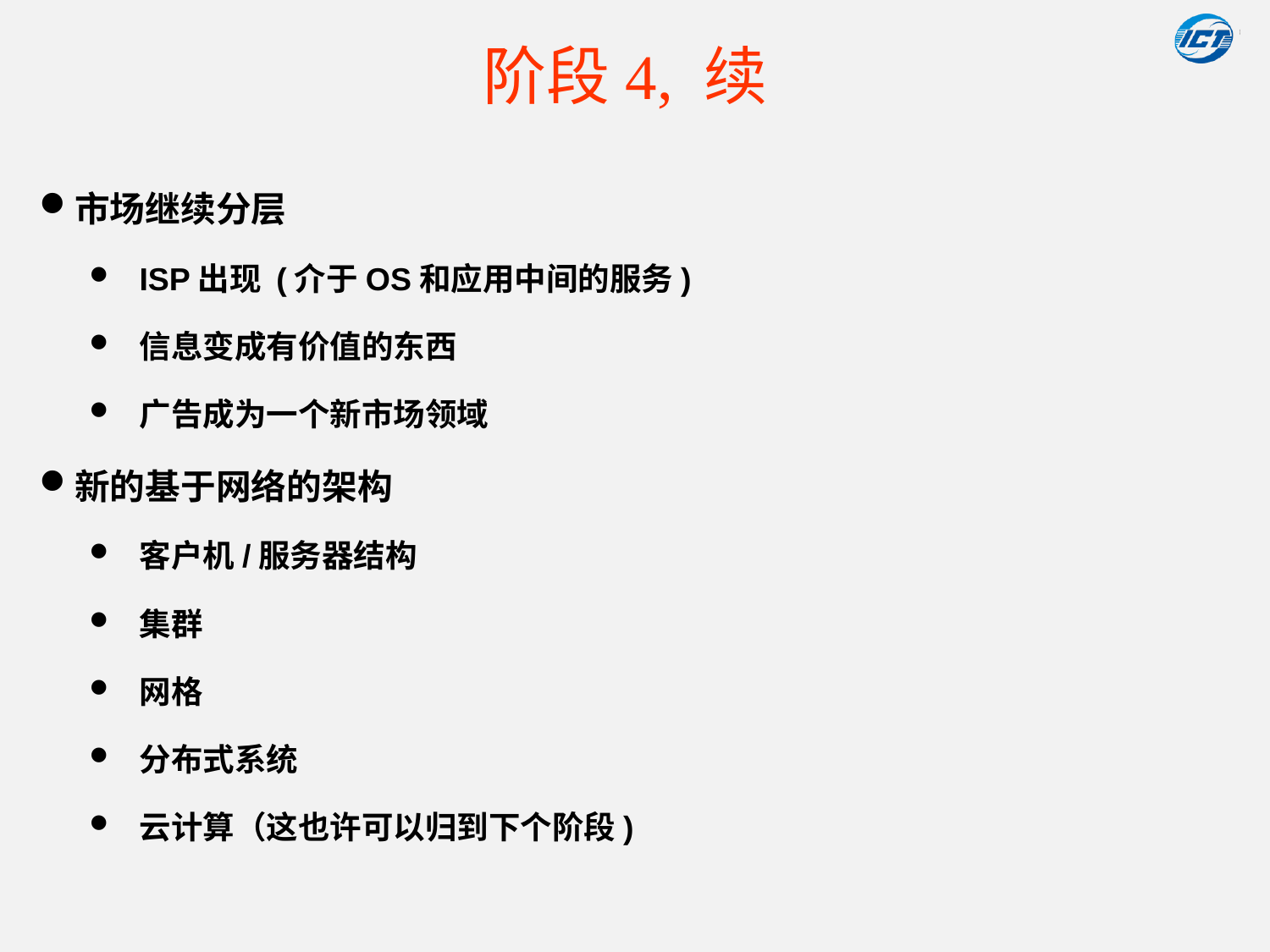

# 阶段4, 续
市场继续分层
ISP出现 (介于OS和应用中间的服务)
信息变成有价值的东西
广告成为一个新市场领域
新的基于网络的架构
客户机/服务器结构
集群
网格
分布式系统
云计算（这也许可以归到下个阶段)